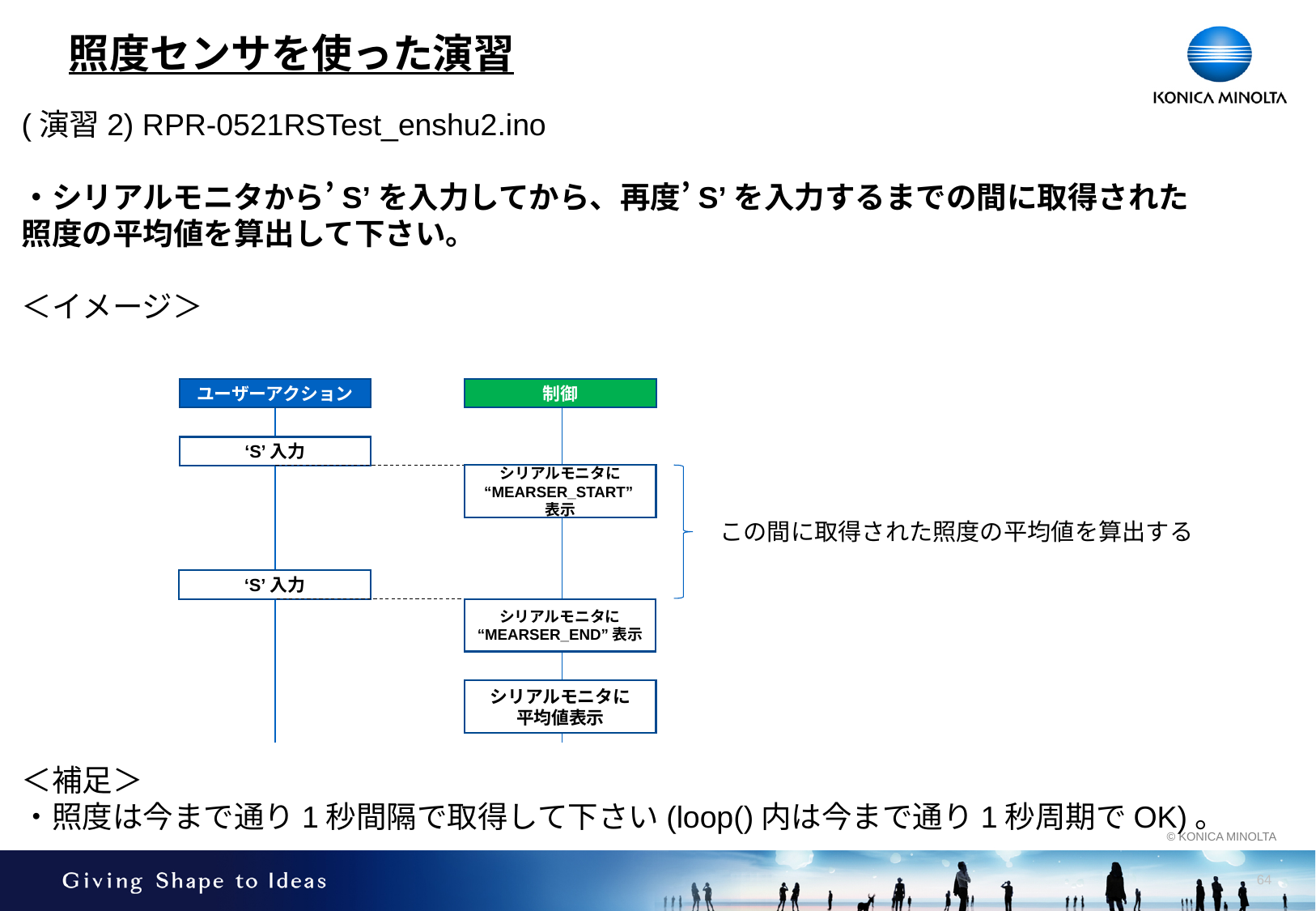

# 照度センサを使った演習
(演習2) RPR-0521RSTest_enshu2.ino

・シリアルモニタから’S’を入力してから、再度’S’を入力するまでの間に取得された
照度の平均値を算出して下さい。

＜イメージ＞

＜補足＞
・照度は今まで通り1秒間隔で取得して下さい(loop()内は今まで通り1秒周期でOK)。

ユーザーアクション
制御
‘S’入力
シリアルモニタに
“MEARSER_START”表示

この間に取得された照度の平均値を算出する
‘S’入力
シリアルモニタに
“MEARSER_END”表示
シリアルモニタに
平均値表示
64